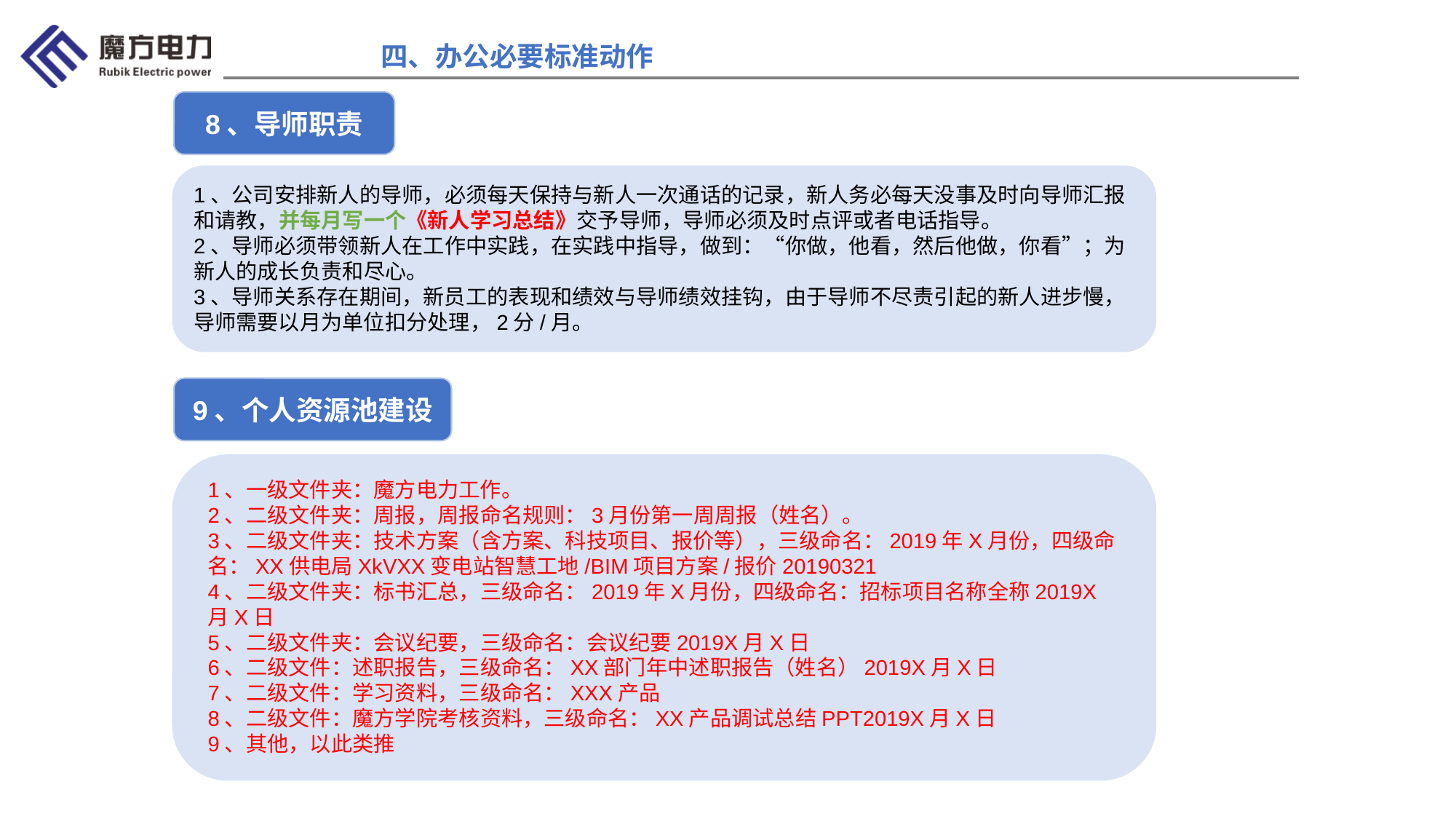

四、办公必要标准动作
8、导师职责

1、公司安排新人的导师，必须每天保持与新人一次通话的记录，新人务必每天没事及时向导师汇报和请教，并每月写一个《新人学习总结》交予导师，导师必须及时点评或者电话指导。
2、导师必须带领新人在工作中实践，在实践中指导，做到：“你做，他看，然后他做，你看”；为新人的成长负责和尽心。
3、导师关系存在期间，新员工的表现和绩效与导师绩效挂钩，由于导师不尽责引起的新人进步慢，导师需要以月为单位扣分处理，2分/月。
9、个人资源池建设

1、一级文件夹：魔方电力工作。
2、二级文件夹：周报，周报命名规则：3月份第一周周报（姓名）。
3、二级文件夹：技术方案（含方案、科技项目、报价等），三级命名：2019年X月份，四级命名：XX供电局XkVXX变电站智慧工地/BIM项目方案/报价20190321
4、二级文件夹：标书汇总，三级命名：2019年X月份，四级命名：招标项目名称全称2019X月X日
5、二级文件夹：会议纪要，三级命名：会议纪要2019X月X日
6、二级文件：述职报告，三级命名：XX部门年中述职报告（姓名）2019X月X日
7、二级文件：学习资料，三级命名：XXX产品
8、二级文件：魔方学院考核资料，三级命名：XX产品调试总结PPT2019X月X日
9、其他，以此类推